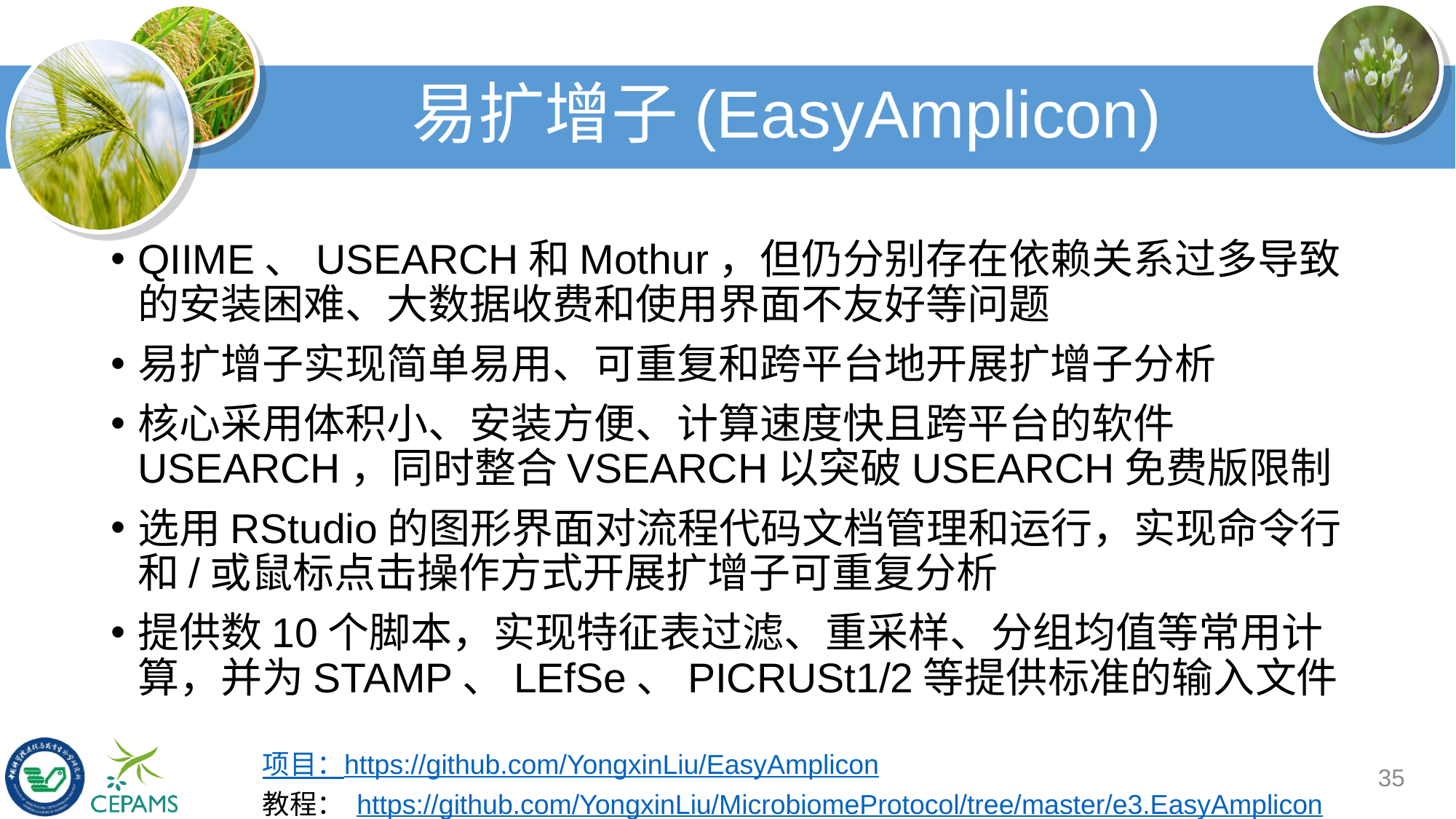

# 易扩增子(EasyAmplicon)
QIIME、USEARCH和Mothur，但仍分别存在依赖关系过多导致的安装困难、大数据收费和使用界面不友好等问题
易扩增子实现简单易用、可重复和跨平台地开展扩增子分析
核心采用体积小、安装方便、计算速度快且跨平台的软件USEARCH，同时整合VSEARCH以突破USEARCH免费版限制
选用RStudio的图形界面对流程代码文档管理和运行，实现命令行和/或鼠标点击操作方式开展扩增子可重复分析
提供数10个脚本，实现特征表过滤、重采样、分组均值等常用计算，并为STAMP、LEfSe、PICRUSt1/2等提供标准的输入文件
项目：https://github.com/YongxinLiu/EasyAmplicon
教程： https://github.com/YongxinLiu/MicrobiomeProtocol/tree/master/e3.EasyAmplicon
35